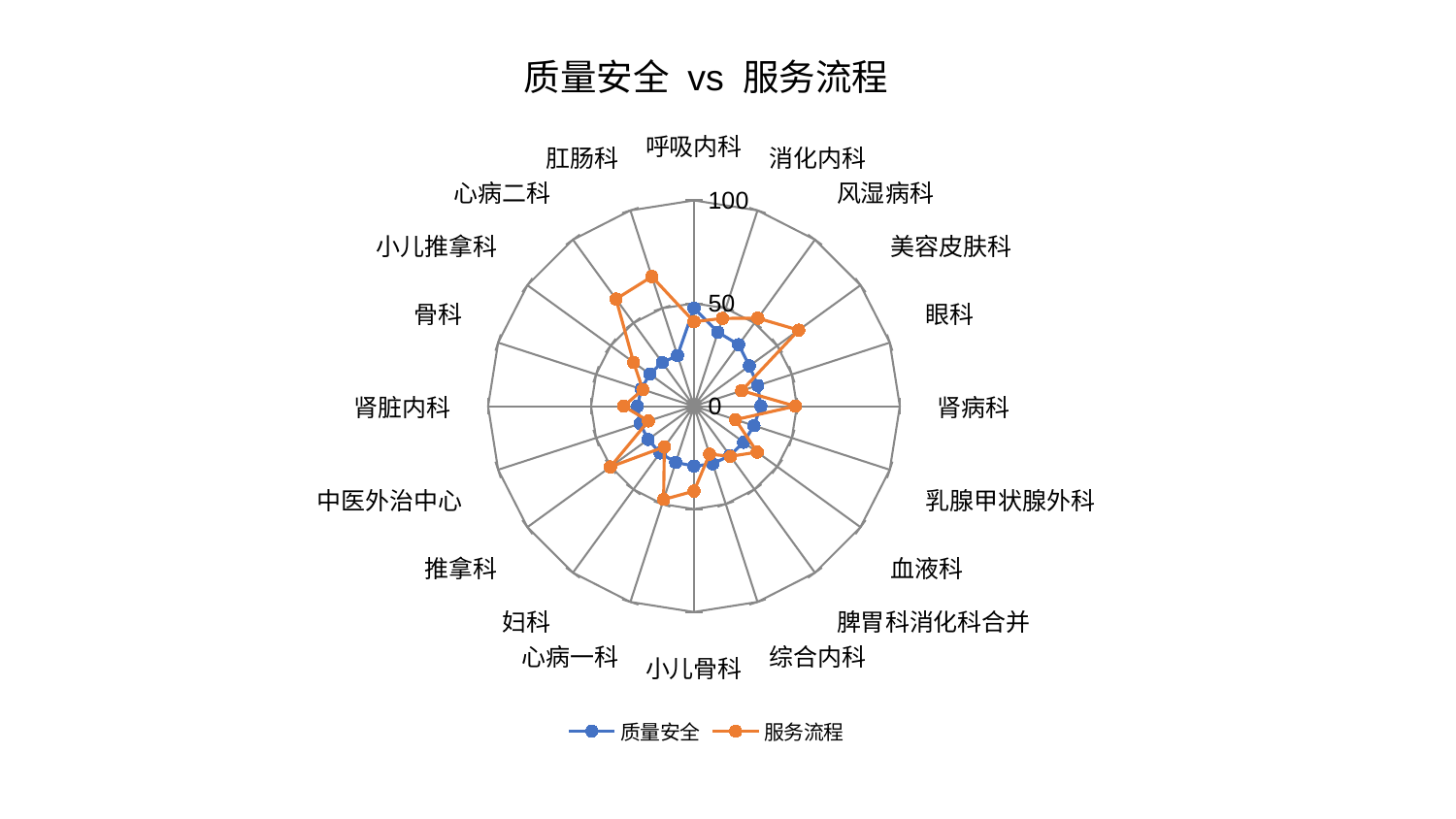

### Chart: 质量安全 vs 服务流程

| Category | 质量安全 | 服务流程 |
|---|---|---|
| 呼吸内科 | 47.685253099650005 | 41.05932407268152 |
| 消化内科 | 37.776463241683 | 44.85985441454409 |
| 风湿病科 | 36.953960769331104 | 52.84242258510376 |
| 美容皮肤科 | 33.272623017705726 | 62.88771649621147 |
| 眼科 | 32.597019377418356 | 24.392786695310765 |
| 肾病科 | 32.496925151285176 | 49.26007009821181 |
| 乳腺甲状腺外科 | 30.6592427517545 | 21.246932099355348 |
| 血液科 | 29.841721850117633 | 38.01491011900865 |
| 脾胃科消化科合并 | 29.668023213286357 | 30.13562616606856 |
| 综合内科 | 29.458159662506063 | 24.50684878613399 |
| 小儿骨科 | 29.096359958403497 | 41.283017123200274 |
| 心病一科 | 28.741537380586497 | 47.65953097262286 |
| 妇科 | 28.11087719303031 | 24.500018124284313 |
| 推拿科 | 27.517179132232943 | 50.20082830005348 |
| 中医外治中心 | 27.51620678221337 | 23.287461115713842 |
| 肾脏内科 | 27.453297599002084 | 34.114246389492635 |
| 骨科 | 26.845404356322465 | 26.114119831274646 |
| 小儿推拿科 | 26.602594222074245 | 36.24371044655286 |
| 心病二科 | 26.21961224485911 | 64.37899064997924 |
| 肛肠科 | 25.92079589459813 | 66.20882205664353 |
9